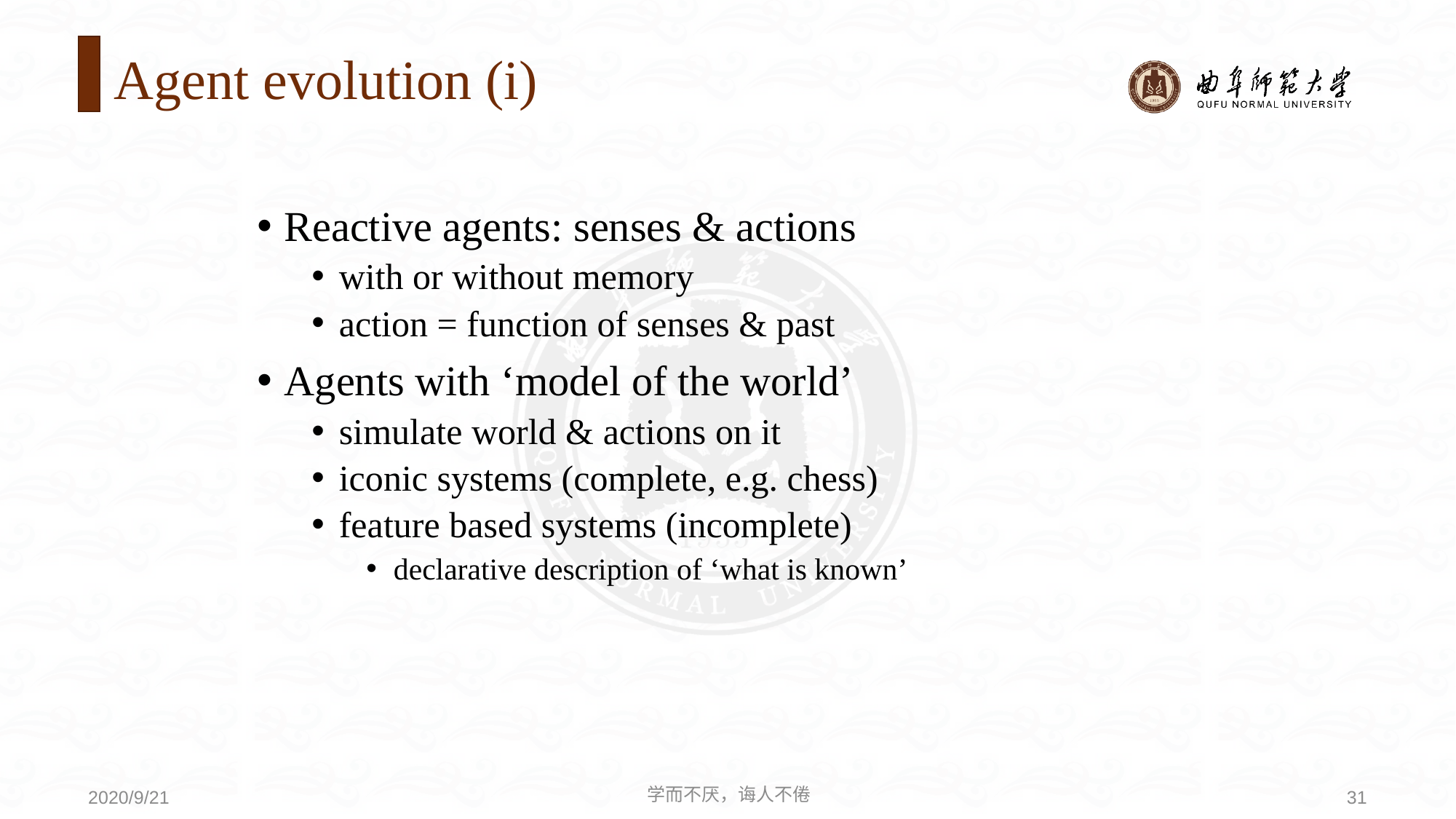

# Agent evolution (i)
Reactive agents: senses & actions
with or without memory
action = function of senses & past
Agents with ‘model of the world’
simulate world & actions on it
iconic systems (complete, e.g. chess)
feature based systems (incomplete)
declarative description of ‘what is known’
学而不厌，诲人不倦
31
2020/9/21